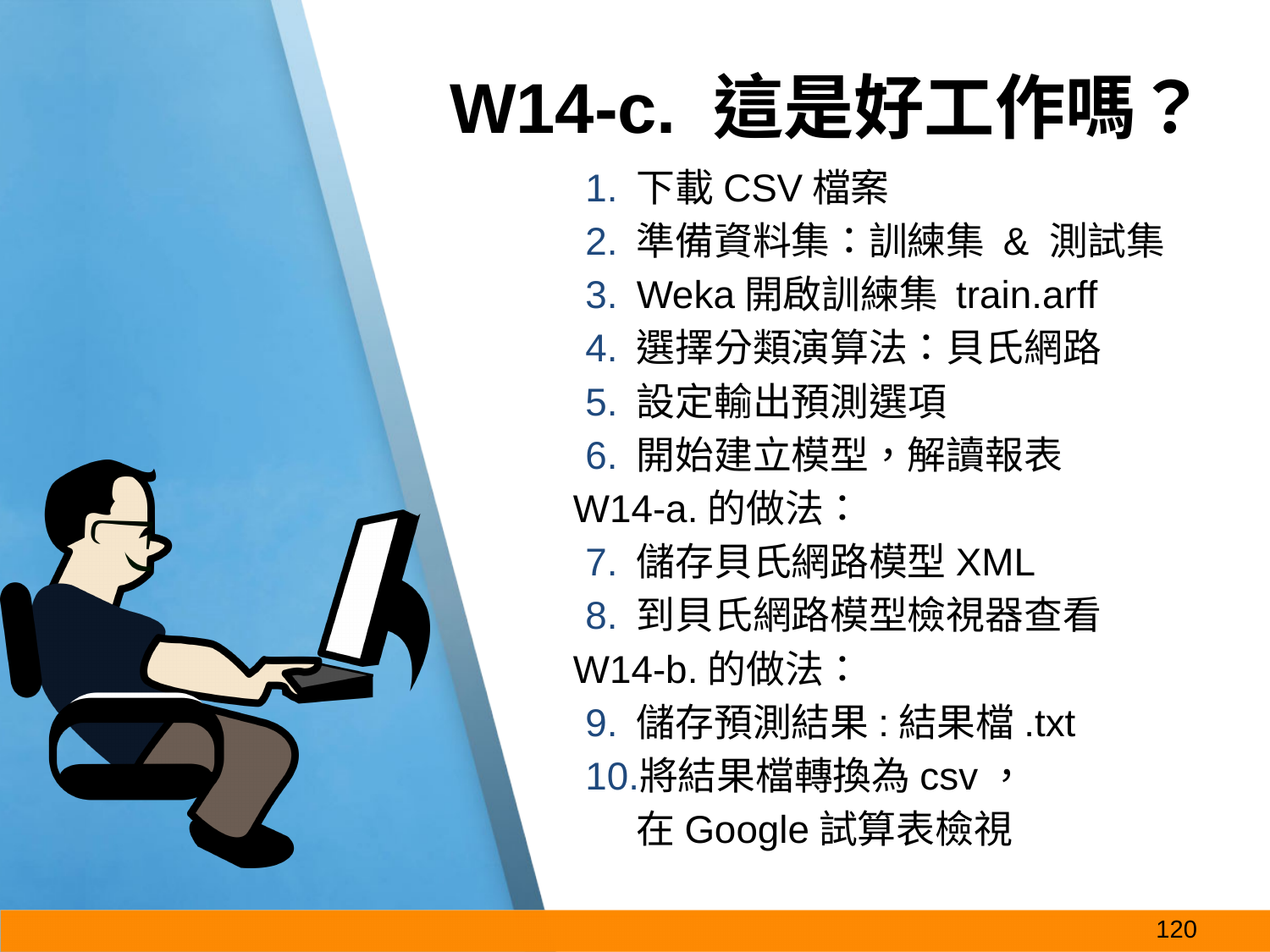

# W14-c. 這是好工作嗎？
下載CSV檔案
準備資料集：訓練集 & 測試集
Weka開啟訓練集 train.arff
選擇分類演算法：貝氏網路
設定輸出預測選項
開始建立模型，解讀報表
W14-a.的做法：
儲存貝氏網路模型XML
到貝氏網路模型檢視器查看
W14-b.的做法：
儲存預測結果:結果檔.txt
將結果檔轉換為csv，
在Google試算表檢視
120